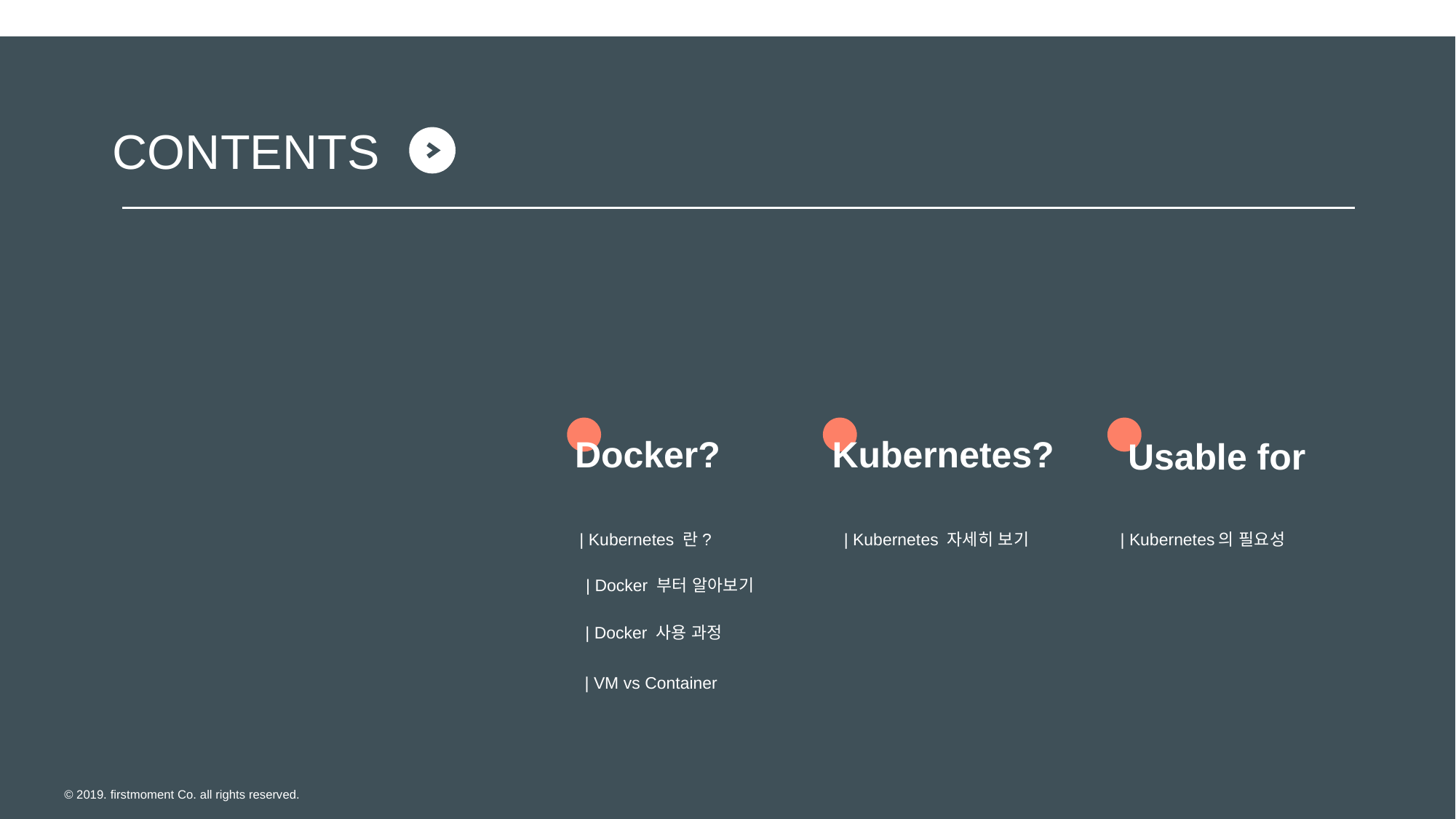

CONTENTS

Docker?
Kubernetes?
Usable for
| Kubernetes 란?
| Kubernetes 자세히 보기
| Kubernetes의 필요성

| Docker 부터 알아보기

| Docker 사용 과정

| VM vs Container
© 2019. firstmoment Co. all rights reserved.